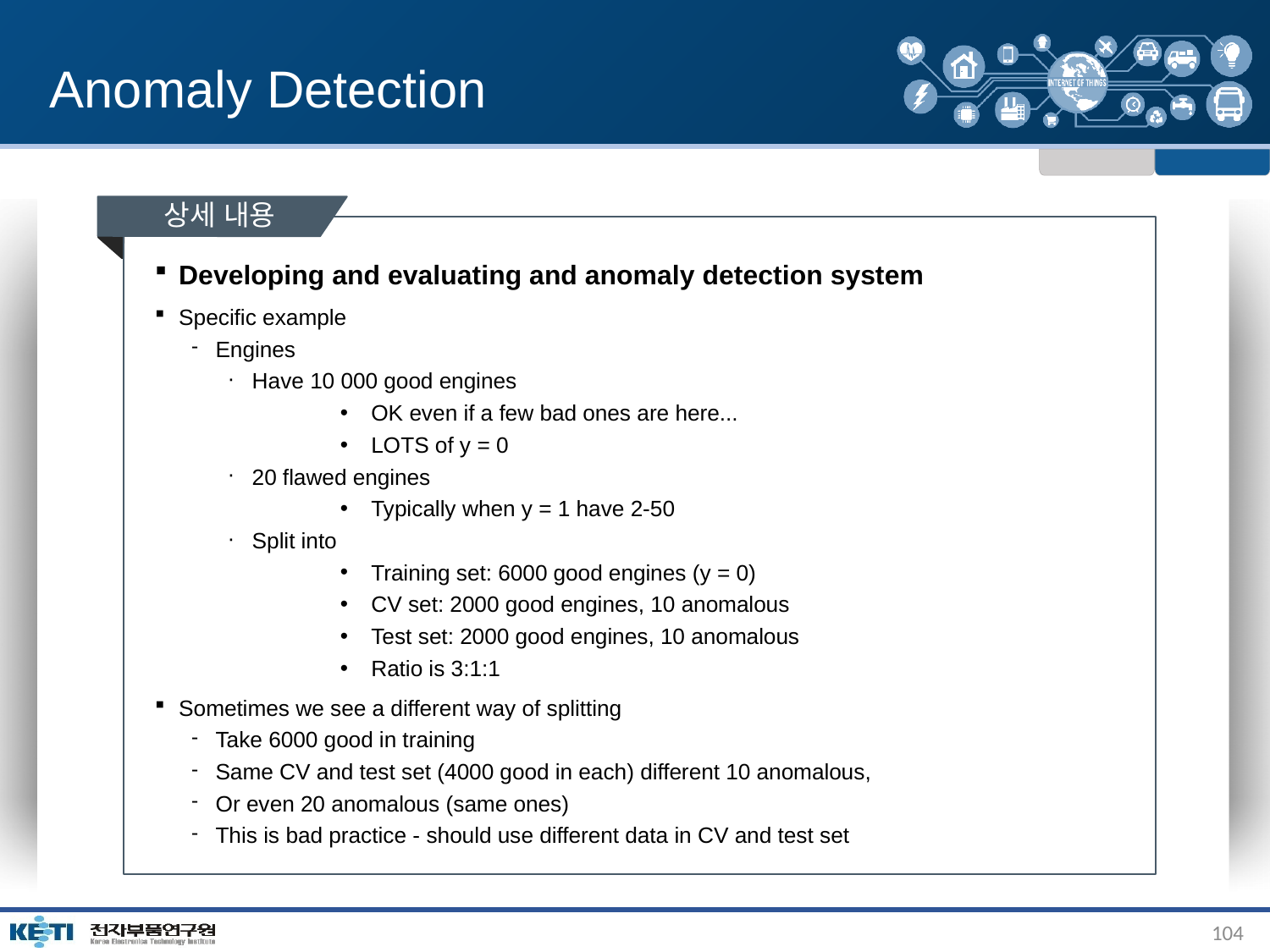

# Anomaly Detection
상세 내용

Developing and evaluating and anomaly detection system
Specific example
Engines
Have 10 000 good engines
OK even if a few bad ones are here...
LOTS of y = 0
20 flawed engines
Typically when y = 1 have 2-50
Split into
Training set: 6000 good engines (y = 0)
CV set: 2000 good engines, 10 anomalous
Test set: 2000 good engines, 10 anomalous
Ratio is 3:1:1
Sometimes we see a different way of splitting
Take 6000 good in training
Same CV and test set (4000 good in each) different 10 anomalous,
Or even 20 anomalous (same ones)
This is bad practice - should use different data in CV and test set
104